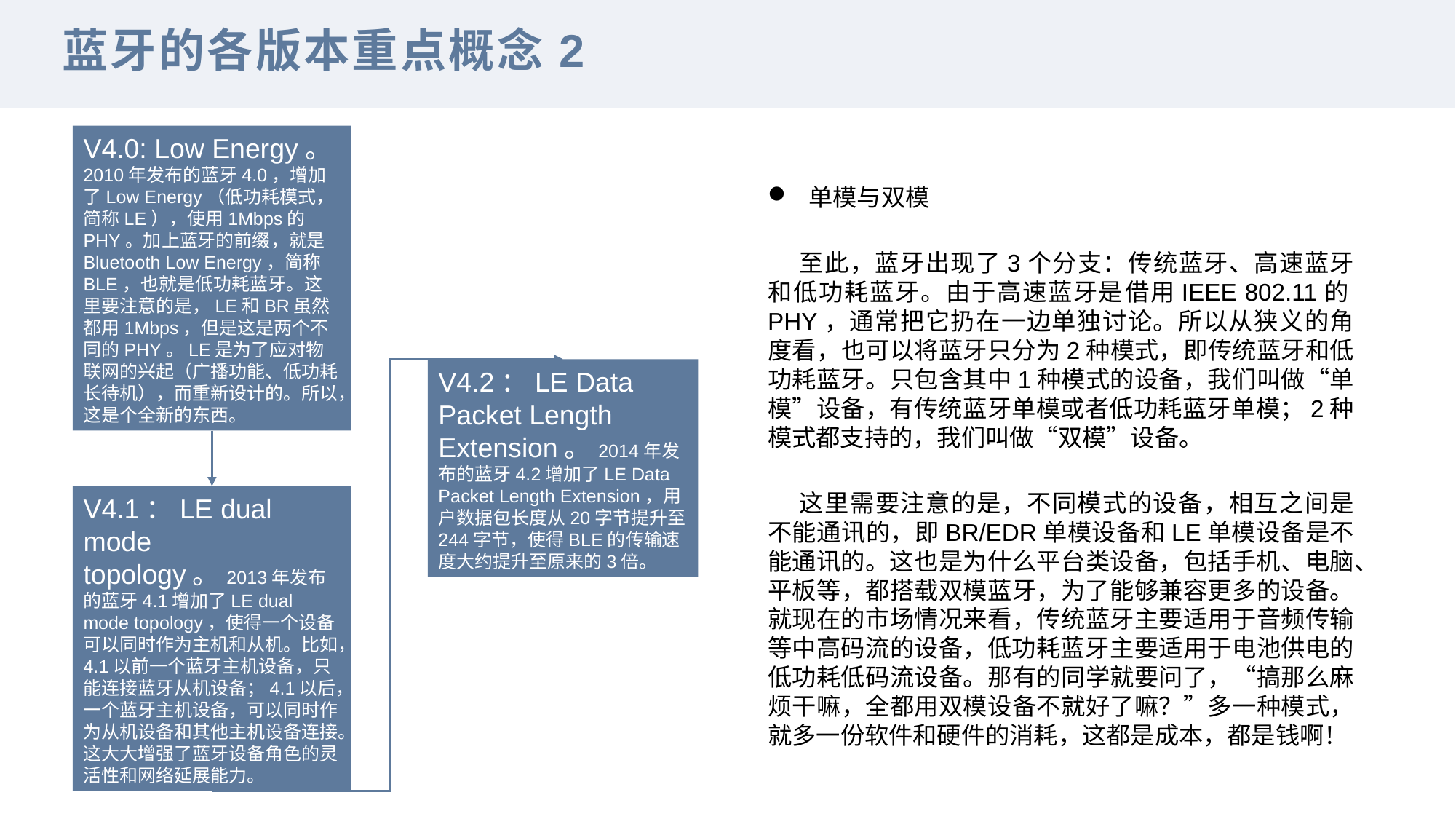

蓝牙的各版本重点概念2
V4.0: Low Energy。2010年发布的蓝牙4.0，增加了Low Energy（低功耗模式，简称LE），使用1Mbps的PHY。加上蓝牙的前缀，就是Bluetooth Low Energy，简称BLE，也就是低功耗蓝牙。这里要注意的是，LE和BR虽然都用1Mbps，但是这是两个不同的PHY。LE是为了应对物联网的兴起（广播功能、低功耗长待机），而重新设计的。所以，这是个全新的东西。
单模与双模
至此，蓝牙出现了3个分支：传统蓝牙、高速蓝牙和低功耗蓝牙。由于高速蓝牙是借用IEEE 802.11的PHY，通常把它扔在一边单独讨论。所以从狭义的角度看，也可以将蓝牙只分为2种模式，即传统蓝牙和低功耗蓝牙。只包含其中1种模式的设备，我们叫做“单模”设备，有传统蓝牙单模或者低功耗蓝牙单模；2种模式都支持的，我们叫做“双模”设备。
这里需要注意的是，不同模式的设备，相互之间是不能通讯的，即BR/EDR单模设备和LE单模设备是不能通讯的。这也是为什么平台类设备，包括手机、电脑、平板等，都搭载双模蓝牙，为了能够兼容更多的设备。就现在的市场情况来看，传统蓝牙主要适用于音频传输等中高码流的设备，低功耗蓝牙主要适用于电池供电的低功耗低码流设备。那有的同学就要问了，“搞那么麻烦干嘛，全都用双模设备不就好了嘛？”多一种模式，就多一份软件和硬件的消耗，这都是成本，都是钱啊！
V4.2：LE Data Packet Length Extension。2014年发布的蓝牙4.2增加了LE Data Packet Length Extension，用户数据包长度从20字节提升至244字节，使得BLE的传输速度大约提升至原来的3倍。
V4.1：LE dual mode topology。2013年发布的蓝牙4.1增加了LE dual mode topology，使得一个设备可以同时作为主机和从机。比如，4.1以前一个蓝牙主机设备，只能连接蓝牙从机设备；4.1以后，一个蓝牙主机设备，可以同时作为从机设备和其他主机设备连接。这大大增强了蓝牙设备角色的灵活性和网络延展能力。